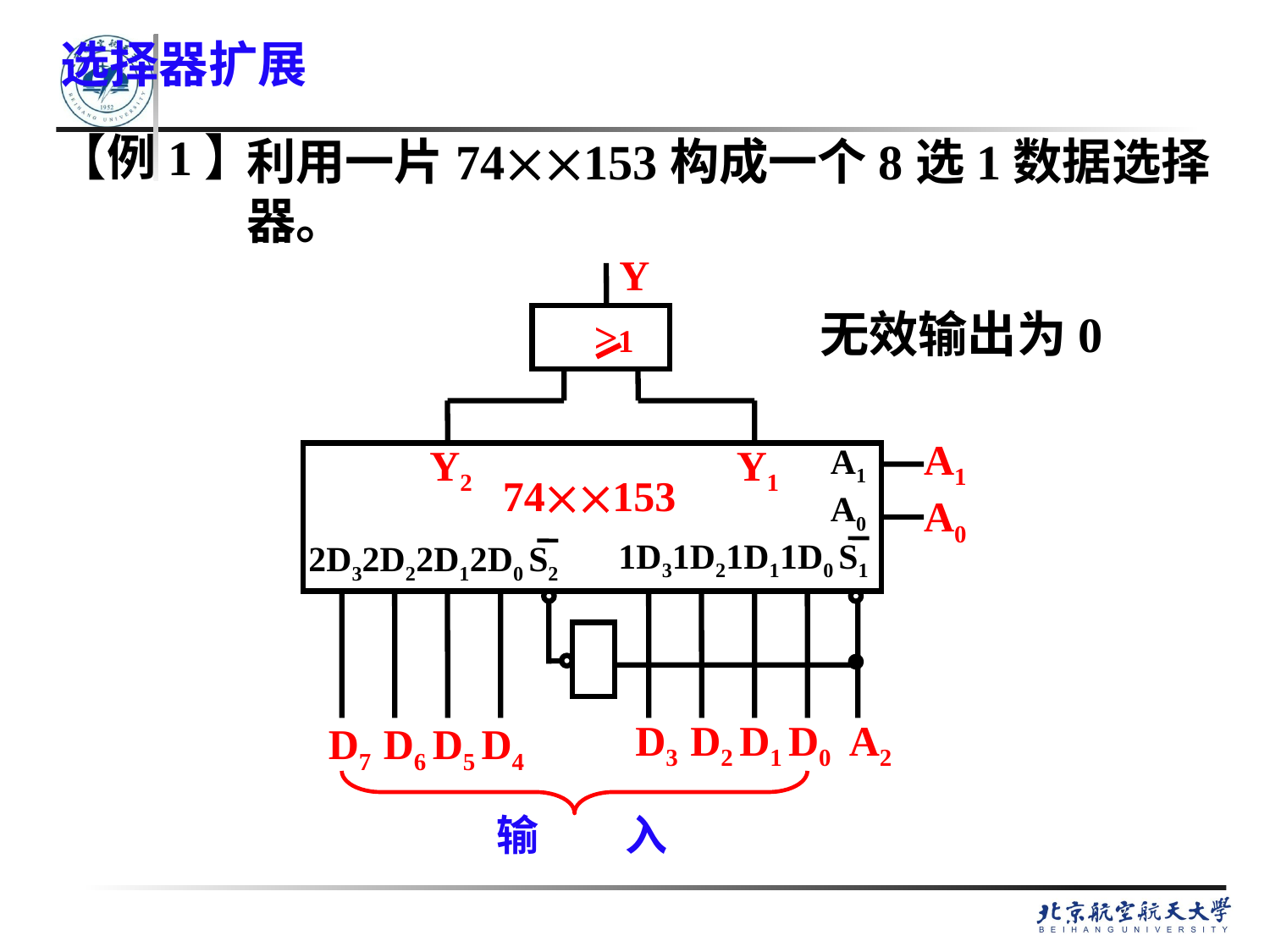

# 选择器扩展
【例1】
利用一片74××153构成一个8选1数据选择器。
Y

>1

无效输出为0
A1

A0

Y2
Y1
A1
A0

74××153
 1D31D21D11D0 S1
 2D32D22D12D0 S2

A2

D3  D2 D1 D0
D7  D6 D5 D4
输         入